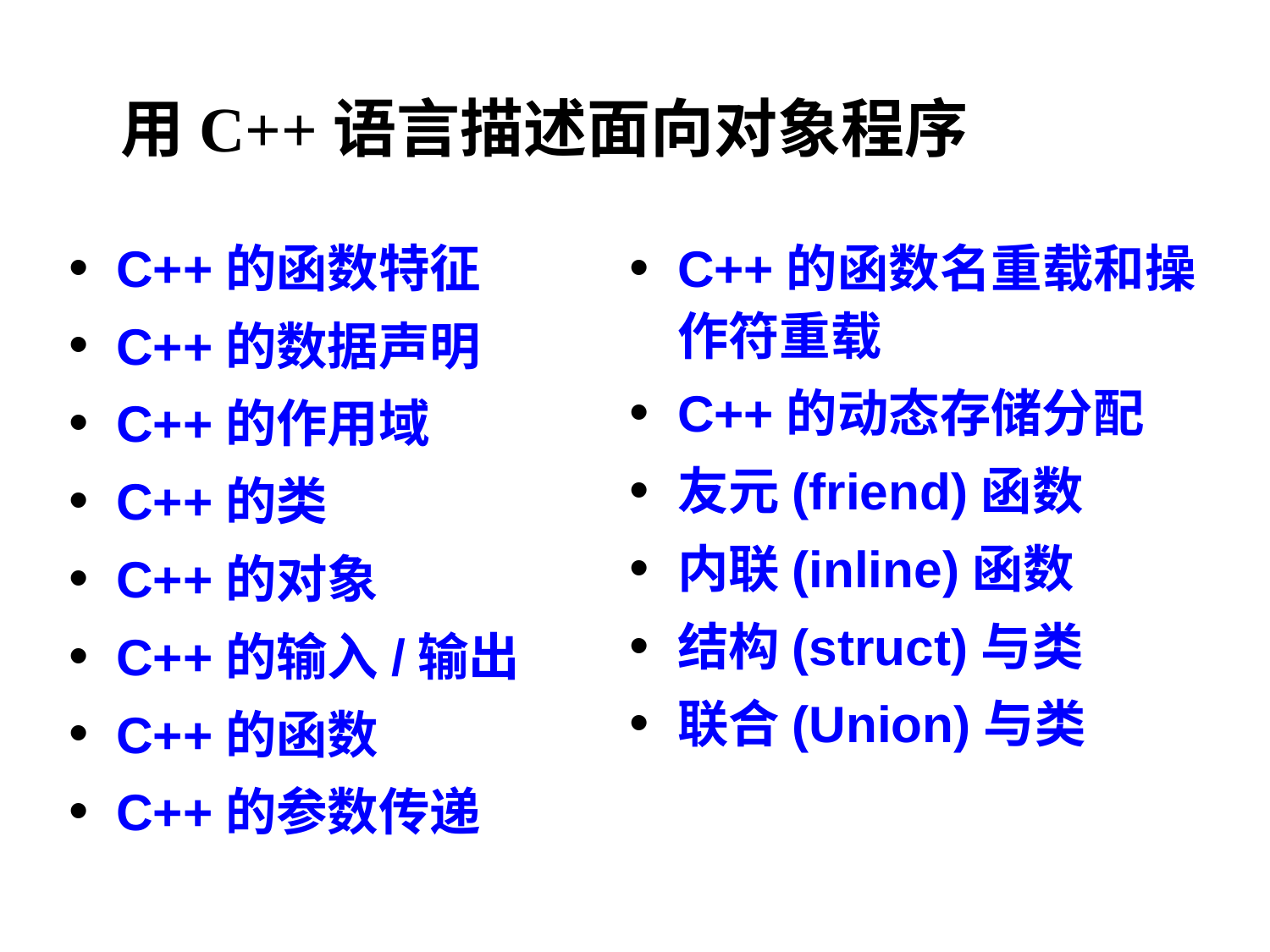

用C++语言描述面向对象程序
C++的函数特征
C++的数据声明
C++的作用域
C++的类
C++的对象
C++的输入/输出
C++的函数
C++的参数传递
C++的函数名重载和操作符重载
C++的动态存储分配
友元(friend)函数
内联(inline)函数
结构(struct)与类
联合(Union)与类